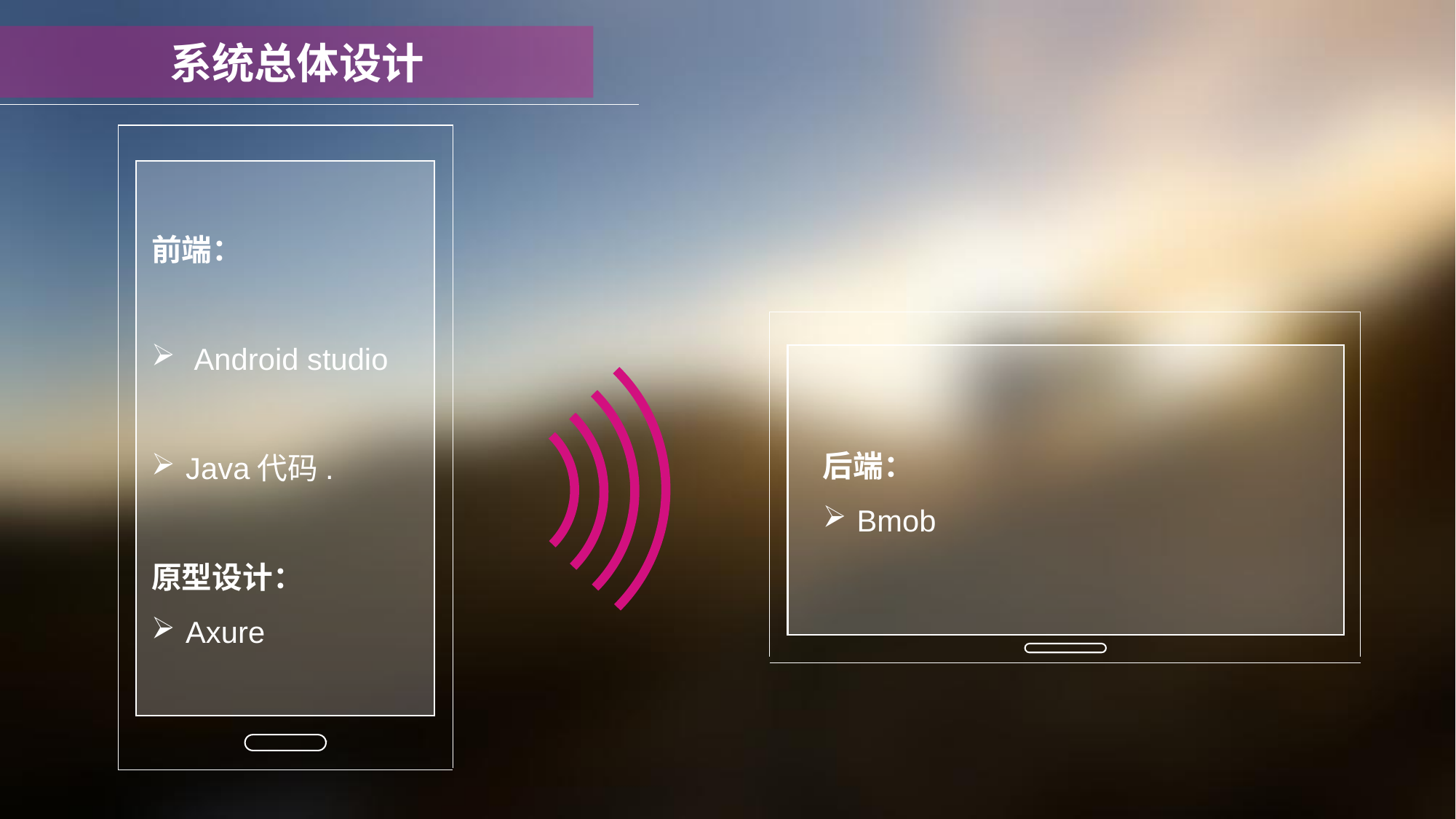

系统总体设计

前端：

 Android studio

Java代码.

原型设计：
Axure

后端：
Bmob